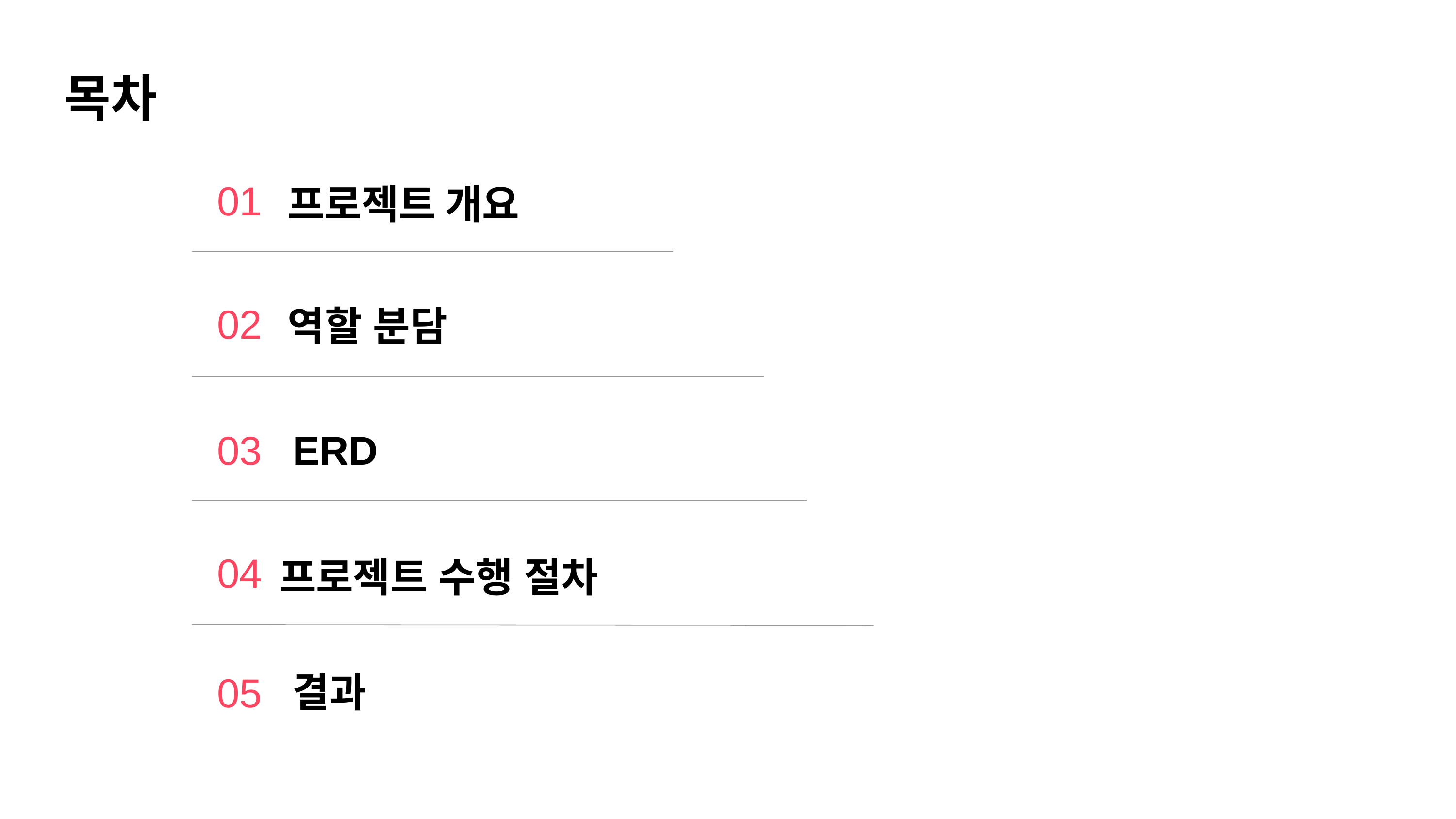

목차
01
프로젝트 개요

02
역할 분담

03
ERD

프로젝트 수행 절차
04

결과
05